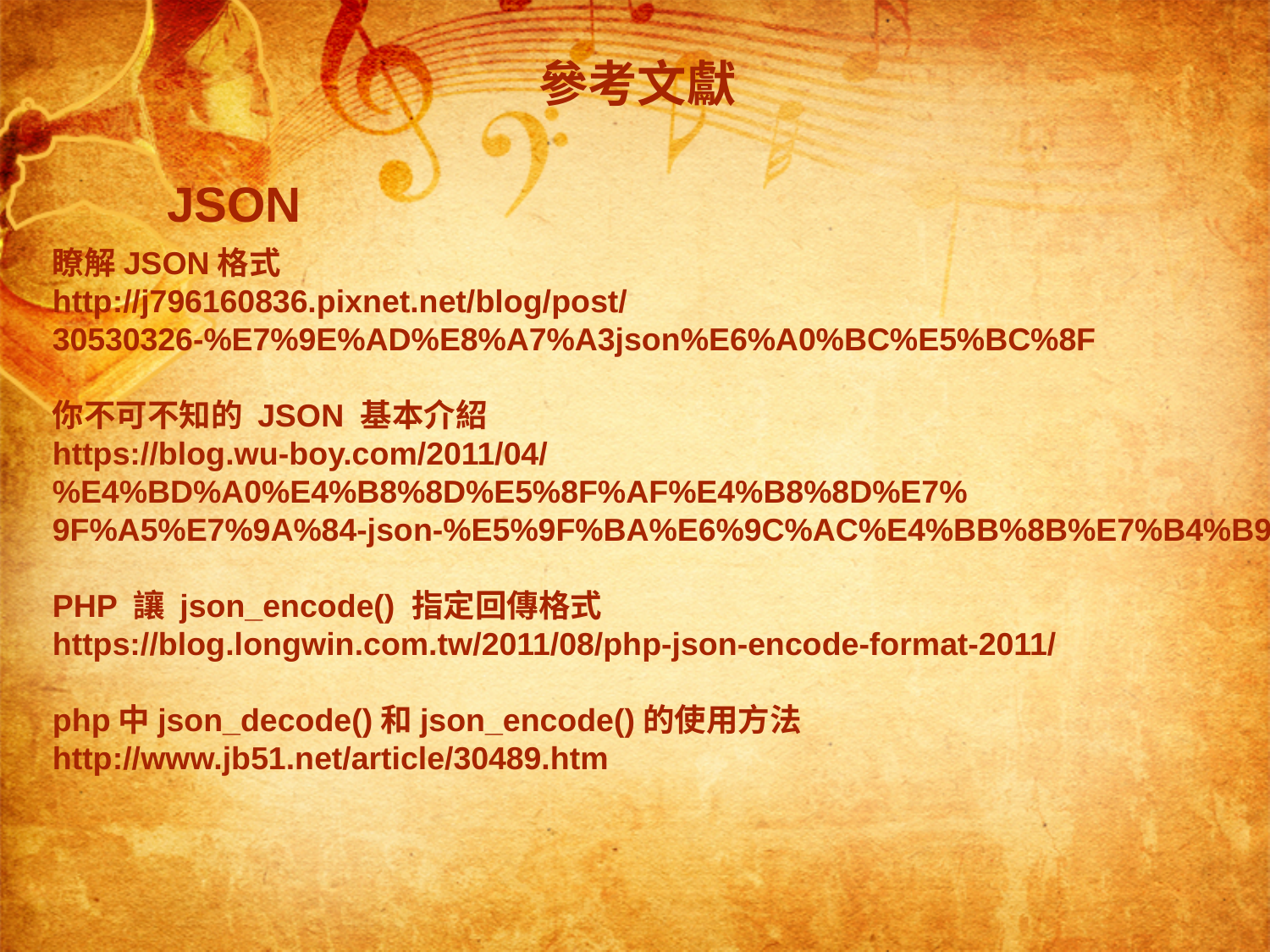

參考文獻
JSON
瞭解JSON格式
http://j796160836.pixnet.net/blog/post/
30530326-%E7%9E%AD%E8%A7%A3json%E6%A0%BC%E5%BC%8F

你不可不知的 JSON 基本介紹
https://blog.wu-boy.com/2011/04/
%E4%BD%A0%E4%B8%8D%E5%8F%AF%E4%B8%8D%E7%
9F%A5%E7%9A%84-json-%E5%9F%BA%E6%9C%AC%E4%BB%8B%E7%B4%B9/

PHP 讓 json_encode() 指定回傳格式
https://blog.longwin.com.tw/2011/08/php-json-encode-format-2011/

php中json_decode()和json_encode()的使用方法
http://www.jb51.net/article/30489.htm